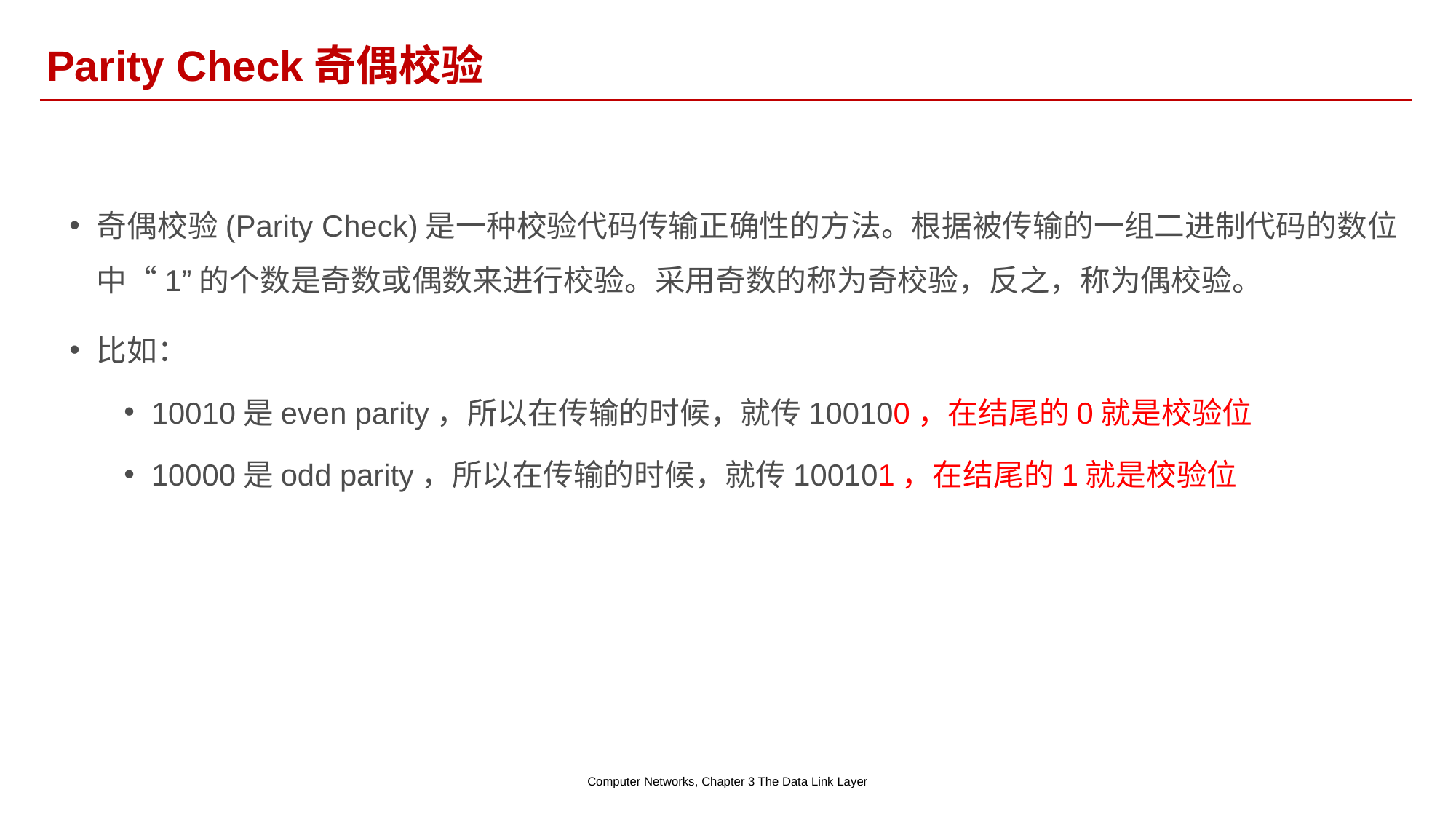

Parity Check奇偶校验
奇偶校验(Parity Check)是一种校验代码传输正确性的方法。根据被传输的一组二进制代码的数位中“1”的个数是奇数或偶数来进行校验。采用奇数的称为奇校验，反之，称为偶校验。
比如：
10010是even parity，所以在传输的时候，就传100100，在结尾的0就是校验位
10000是odd parity，所以在传输的时候，就传100101，在结尾的1就是校验位

Computer Networks, Chapter 3 The Data Link Layer